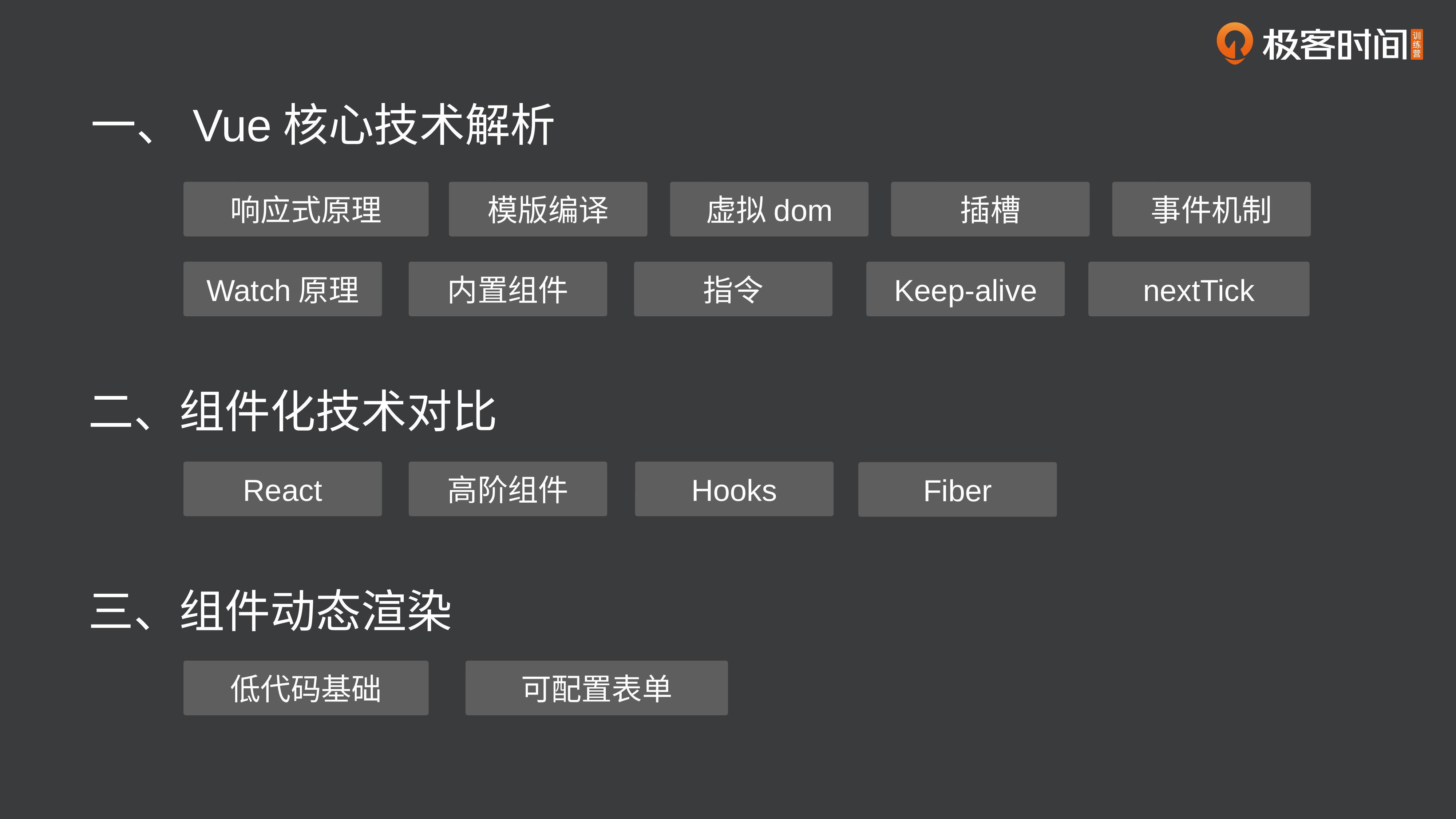

一、Vue核心技术解析
响应式原理
模版编译
虚拟dom
插槽
事件机制
Watch原理
内置组件
指令
Keep-alive
nextTick
二、组件化技术对比
React
高阶组件
Hooks
Fiber
三、组件动态渲染
低代码基础
可配置表单